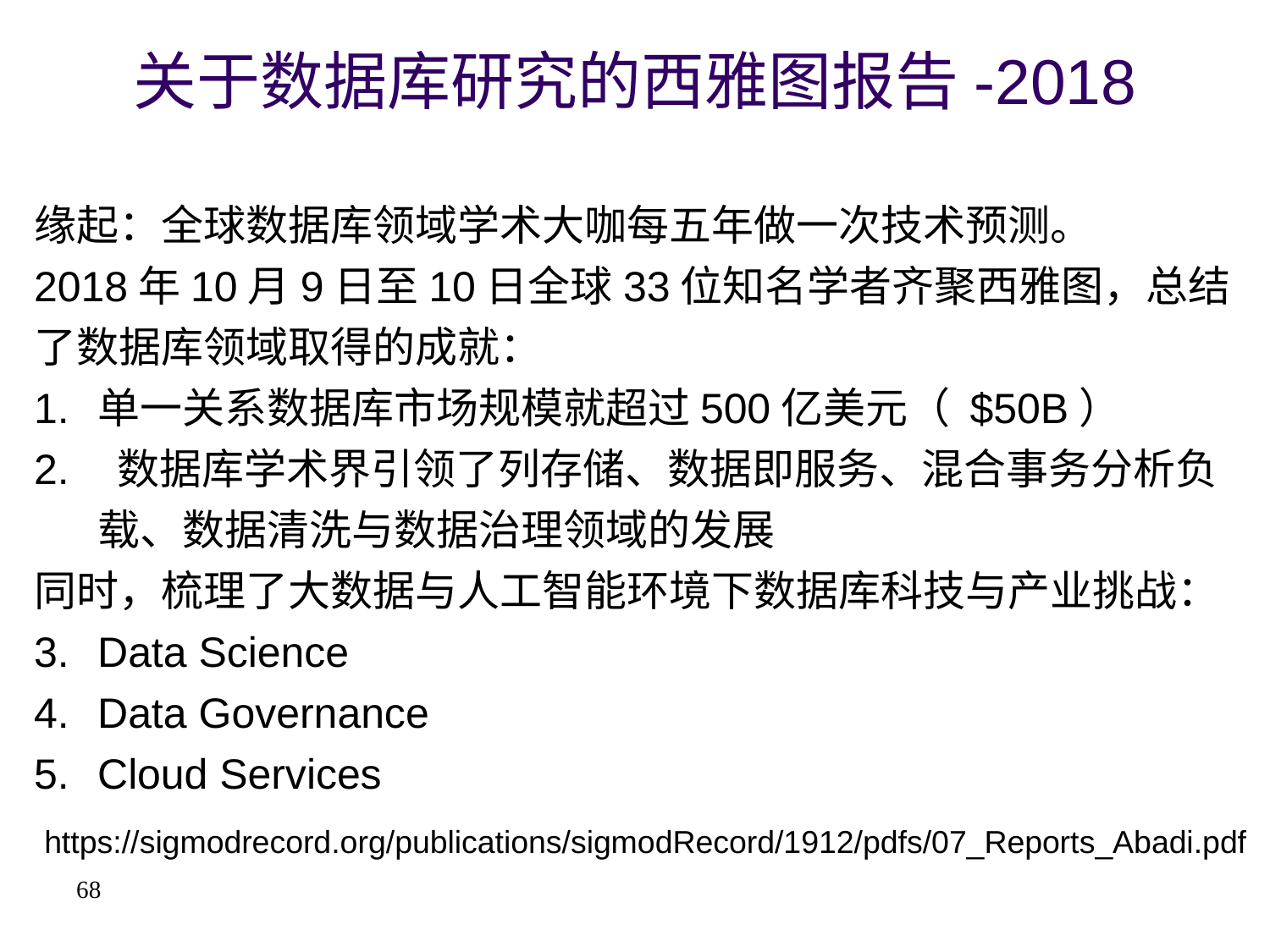

# 关于数据库研究的西雅图报告-2018
缘起：全球数据库领域学术大咖每五年做一次技术预测。
2018年10月9日至10日全球33位知名学者齐聚西雅图，总结了数据库领域取得的成就：
单一关系数据库市场规模就超过500亿美元（ $50B）
 数据库学术界引领了列存储、数据即服务、混合事务分析负载、数据清洗与数据治理领域的发展
同时，梳理了大数据与人工智能环境下数据库科技与产业挑战：
Data Science
Data Governance
Cloud Services

https://sigmodrecord.org/publications/sigmodRecord/1912/pdfs/07_Reports_Abadi.pdf
68